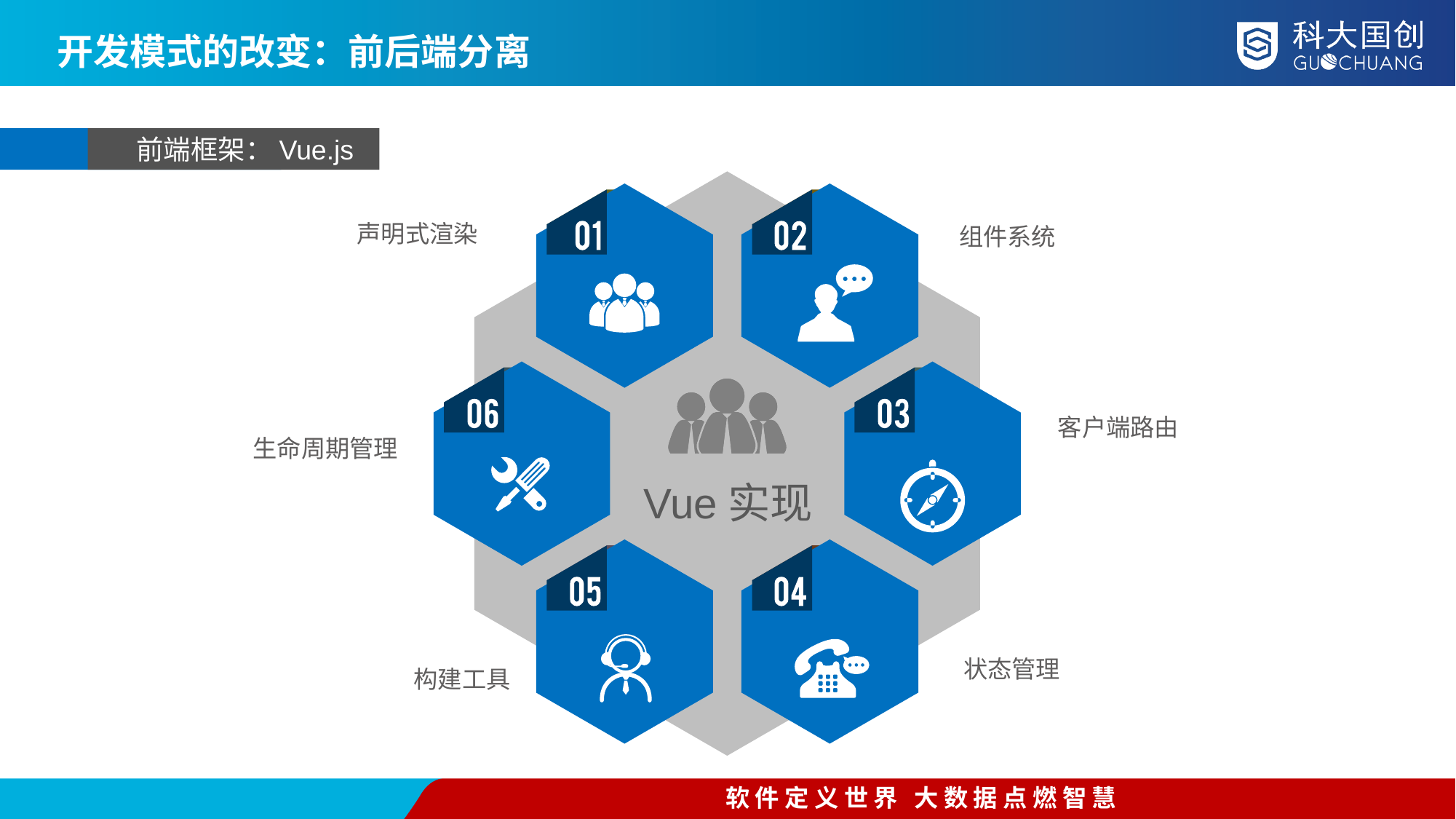

开发模式的改变：前后端分离
前端框架：Vue.js

声明式渲染
组件系统

客户端路由
生命周期管理

Vue实现

状态管理
构建工具